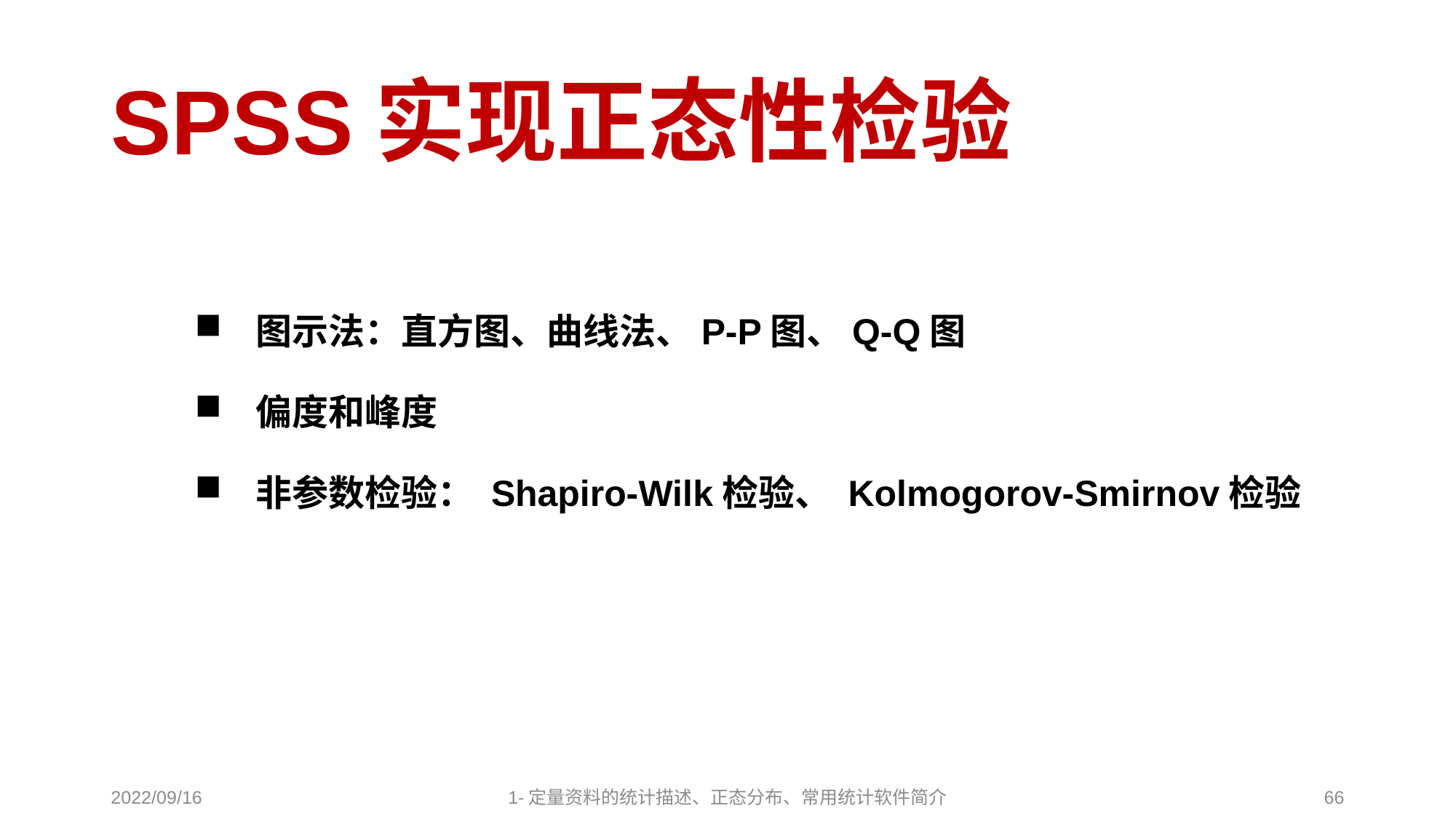

# SPSS实现正态性检验
图示法：直方图、曲线法、P-P图、Q-Q图
偏度和峰度
非参数检验： Shapiro-Wilk检验、 Kolmogorov-Smirnov检验
2022/09/16
1-定量资料的统计描述、正态分布、常用统计软件简介
66